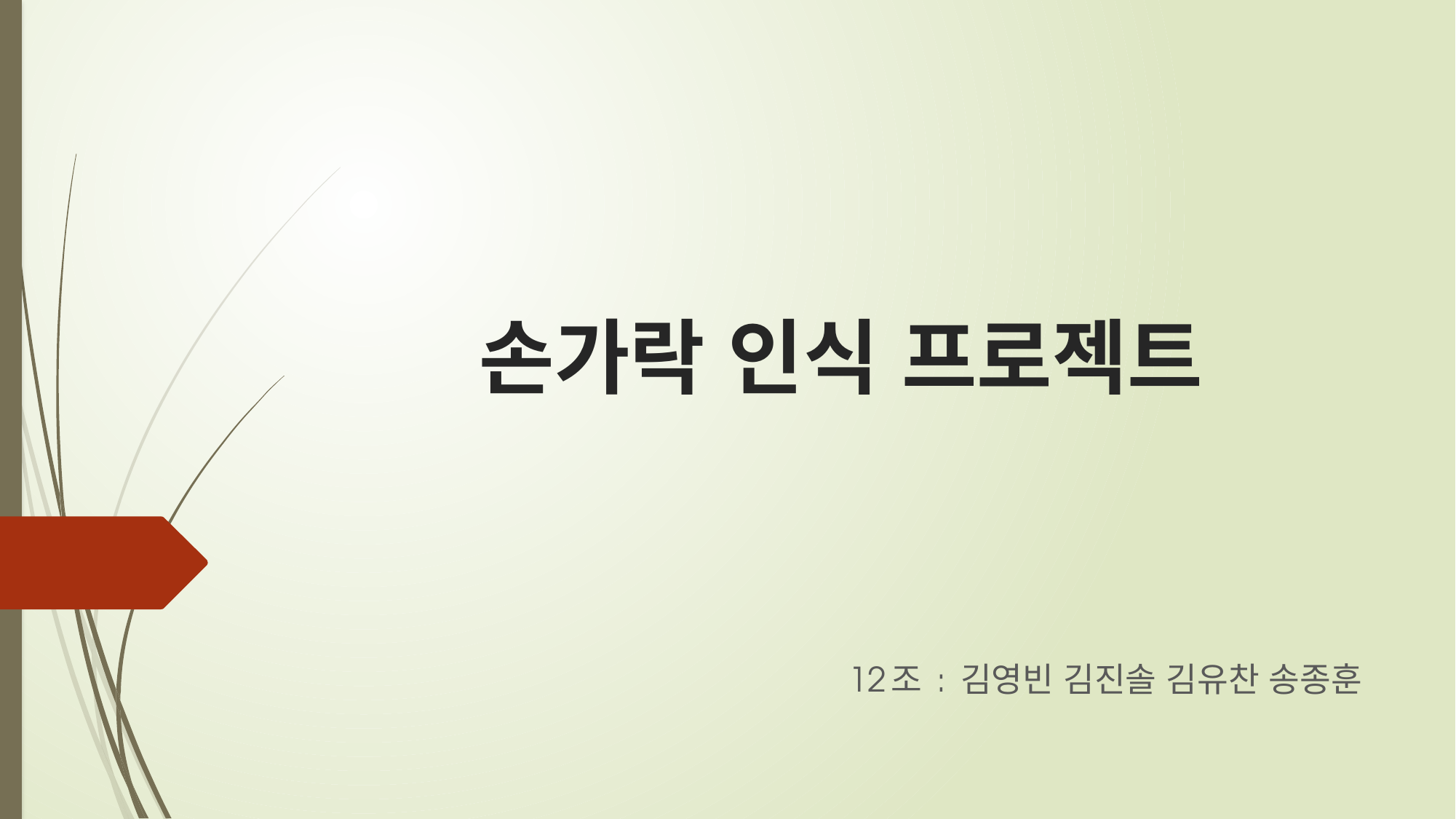

# 손가락 인식 프로젝트

12조 : 김영빈 김진솔 김유찬 송종훈